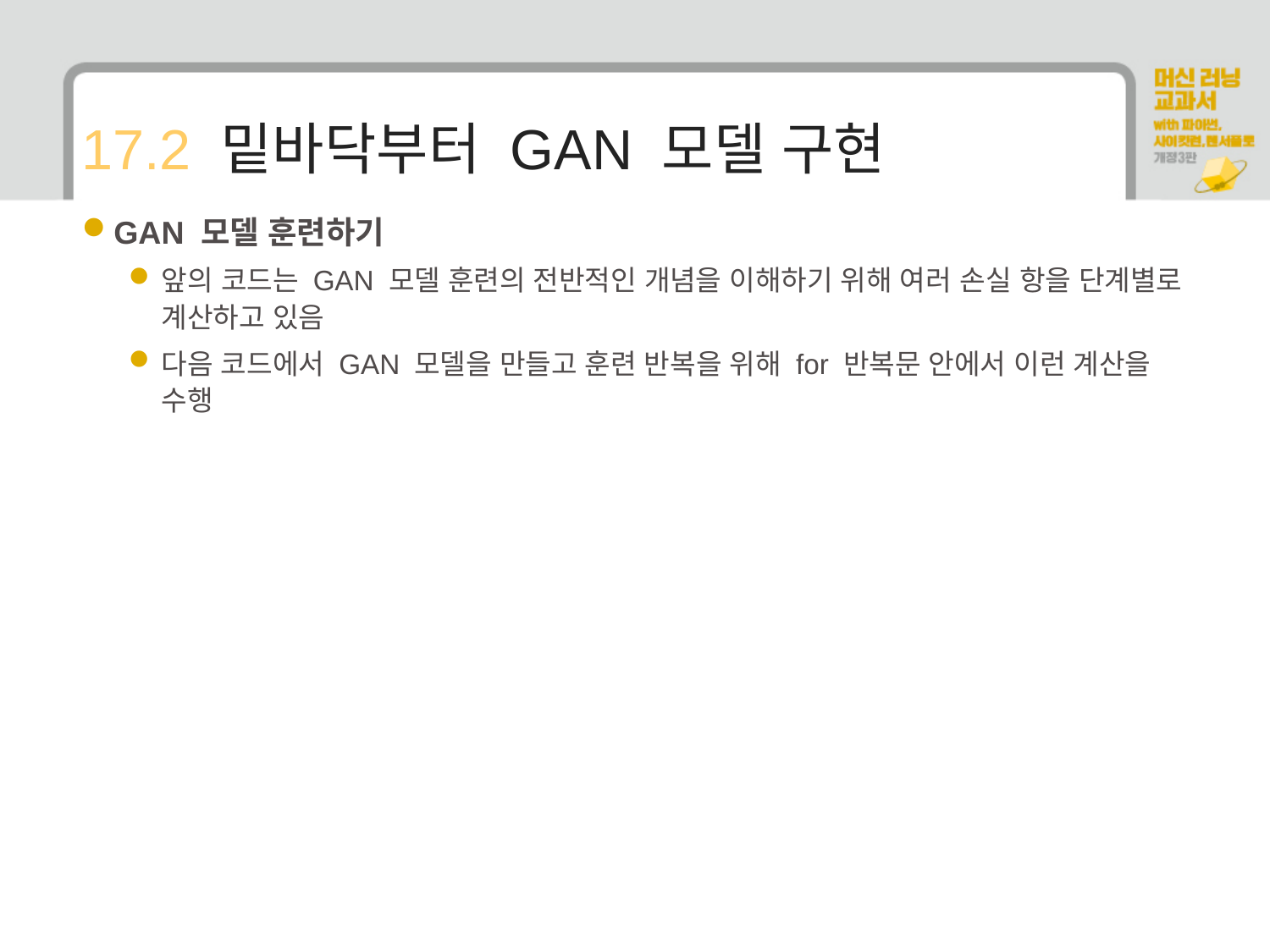

# 17.2 밑바닥부터 GAN 모델 구현
GAN 모델 훈련하기
앞의 코드는 GAN 모델 훈련의 전반적인 개념을 이해하기 위해 여러 손실 항을 단계별로 계산하고 있음
다음 코드에서 GAN 모델을 만들고 훈련 반복을 위해 for 반복문 안에서 이런 계산을 수행